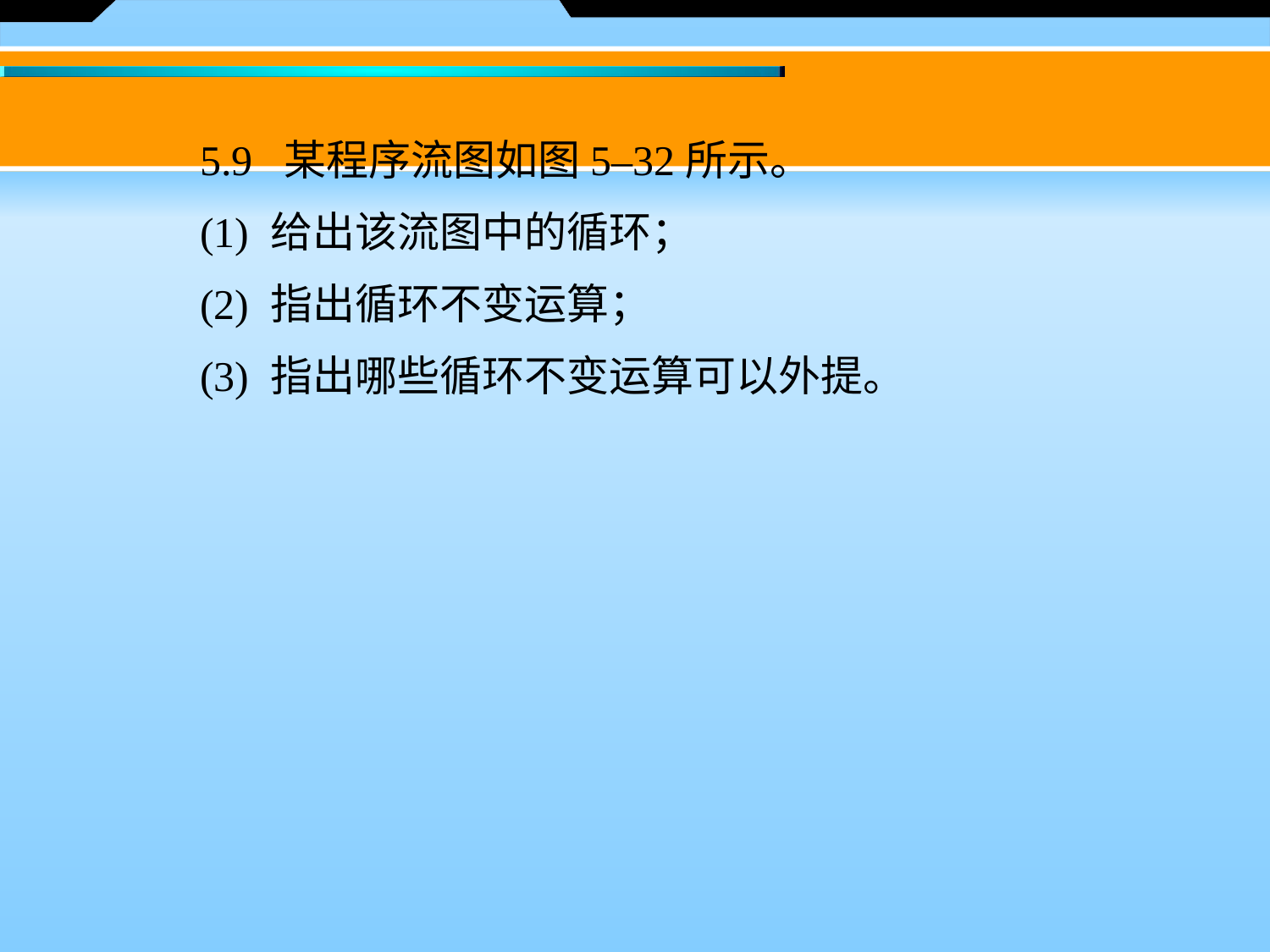

5.9  某程序流图如图5–32所示。
　　(1) 给出该流图中的循环；
　　(2) 指出循环不变运算；
　　(3) 指出哪些循环不变运算可以外提。